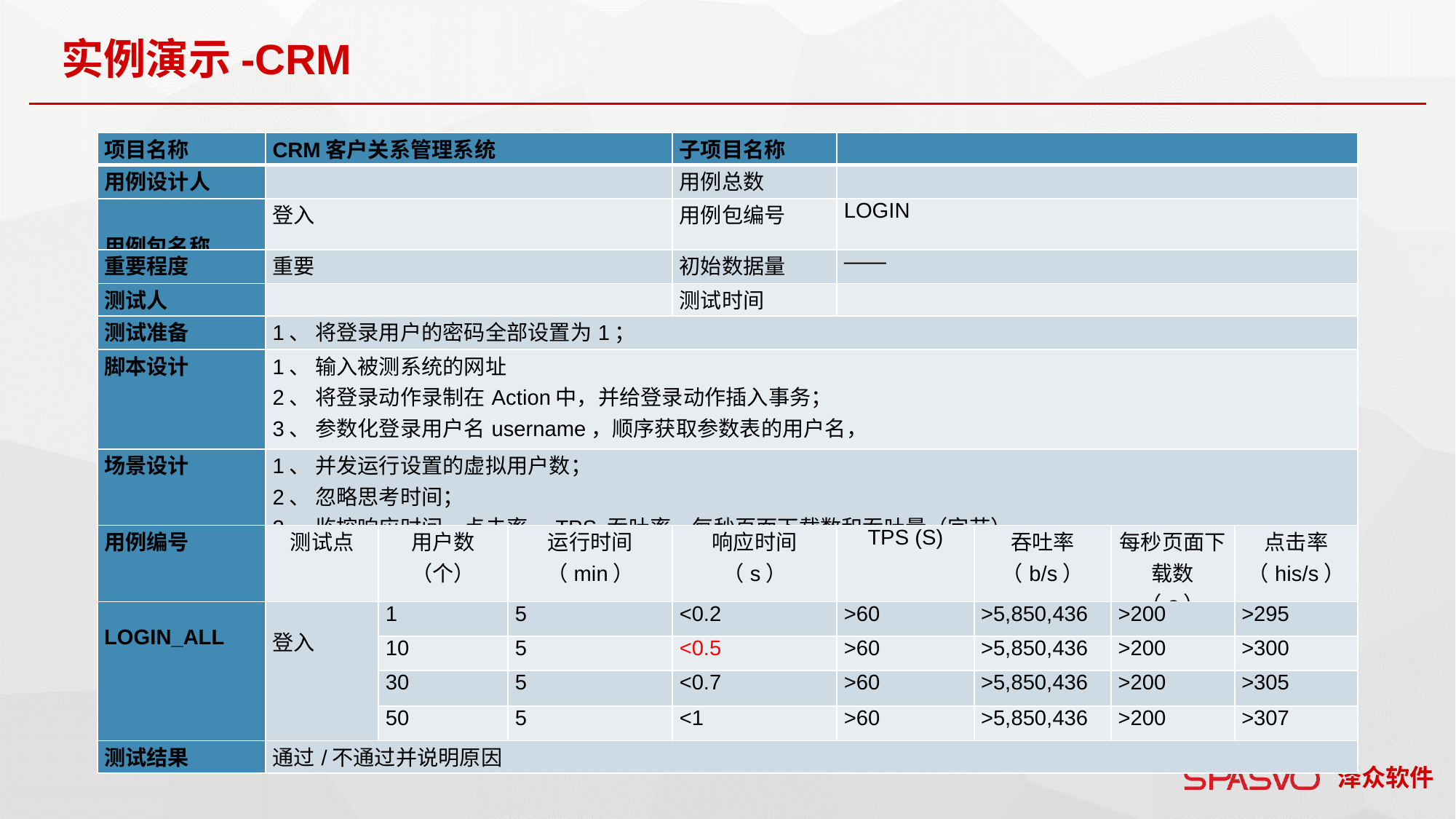

实例演示-CRM
| 项目名称 | CRM客户关系管理系统 |  |  | 子项目名称 |  |  |  |  |
| --- | --- | --- | --- | --- | --- | --- | --- | --- |
| 用例设计人 |  |  |  | 用例总数 |  |  |  |  |
| 用例包名称 | 登入 |  |  | 用例包编号 | LOGIN |  |  |  |
| 重要程度 | 重要 |  |  | 初始数据量 | —— |  |  |  |
| 测试人 |  |  |  | 测试时间 |  |  |  |  |
| 测试准备 | 1、 将登录用户的密码全部设置为1； |  |  |  |  |  |  |  |
| 脚本设计 | 1、 输入被测系统的网址 2、 将登录动作录制在Action中，并给登录动作插入事务； 3、 参数化登录用户名username，顺序获取参数表的用户名， |  |  |  |  |  |  |  |
| 场景设计 | 1、 并发运行设置的虚拟用户数； 2、 忽略思考时间； 3、 监控响应时间、点击率、TPS,吞吐率，每秒页面下载数和吞吐量（字节）。 |  |  |  |  |  |  |  |
| 用例编号 | 测试点 | 用户数 （个） | 运行时间 （min） | 响应时间 （s） | TPS (S) | 吞吐率 （b/s） | 每秒页面下载数 （s） | 点击率 （his/s） |
| LOGIN\_ALL | 登入 | 1 | 5 | <0.2 | >60 | >5,850,436 | >200 | >295 |
|  |  | 10 | 5 | <0.5 | >60 | >5,850,436 | >200 | >300 |
|  |  | 30 | 5 | <0.7 | >60 | >5,850,436 | >200 | >305 |
|  |  | 50 | 5 | <1 | >60 | >5,850,436 | >200 | >307 |
| 测试结果 | 通过/不通过并说明原因 |  |  |  |  |  |  |  |